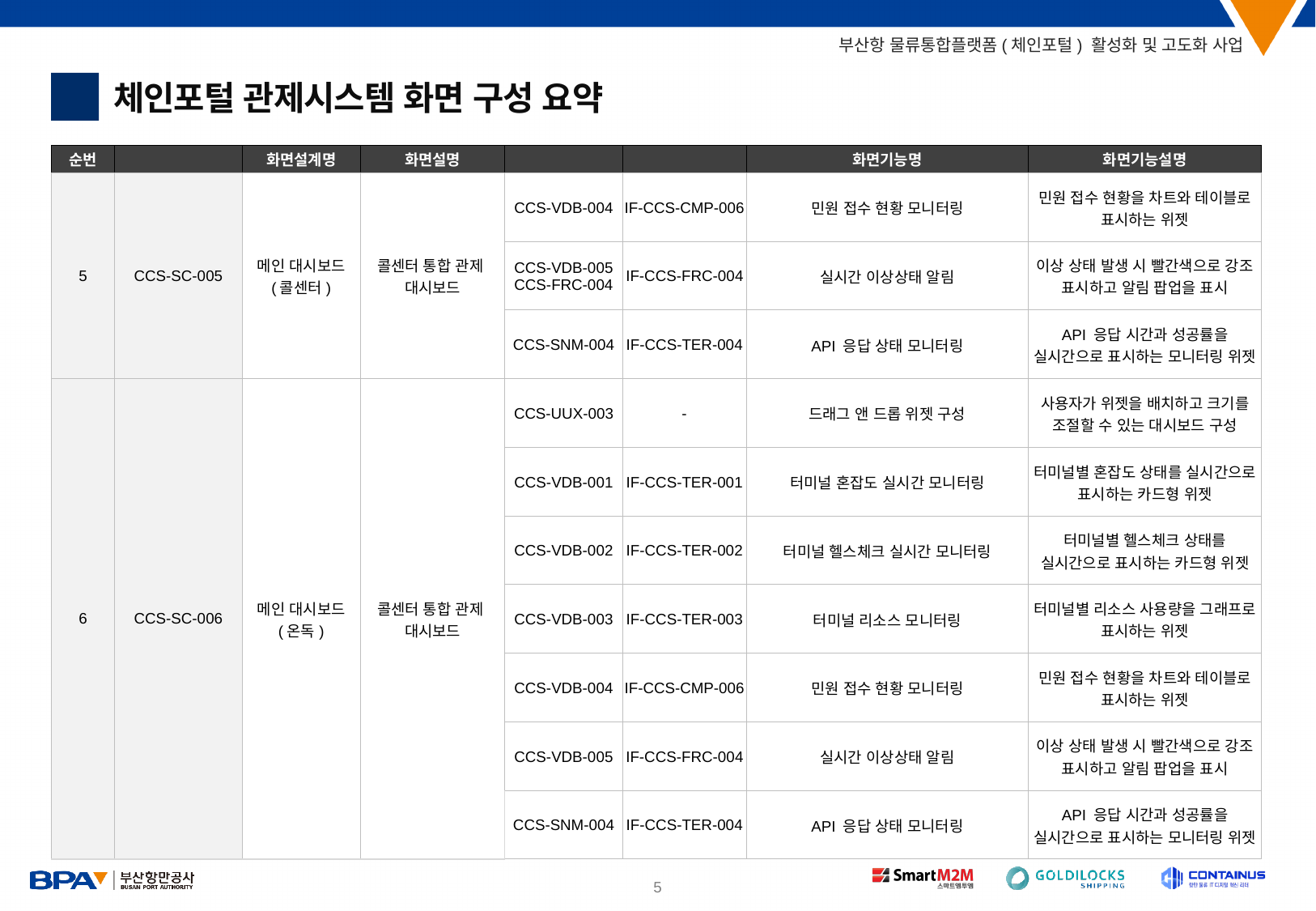

체인포털 관제시스템 화면 구성 요약
1
| 순번 | 화면설계 ID | 화면설계명 | 화면설명 | 화면기능 ID | 인터페이스 ID | 화면기능명 | 화면기능설명 |
| --- | --- | --- | --- | --- | --- | --- | --- |
| 5 | CCS-SC-005 | 메인 대시보드 (콜센터) | 콜센터 통합 관제 대시보드 | CCS-VDB-004 | IF-CCS-CMP-006 | 민원 접수 현황 모니터링 | 민원 접수 현황을 차트와 테이블로 표시하는 위젯 |
|  |  |  |  | CCS-VDB-005 CCS-FRC-004 | IF-CCS-FRC-004 | 실시간 이상상태 알림 | 이상 상태 발생 시 빨간색으로 강조 표시하고 알림 팝업을 표시 |
|  |  |  |  | CCS-SNM-004 | IF-CCS-TER-004 | API 응답 상태 모니터링 | API 응답 시간과 성공률을 실시간으로 표시하는 모니터링 위젯 |
| 6 | CCS-SC-006 | 메인 대시보드 (온독) | 콜센터 통합 관제 대시보드 | CCS-UUX-003 | - | 드래그 앤 드롭 위젯 구성 | 사용자가 위젯을 배치하고 크기를 조절할 수 있는 대시보드 구성 |
|  |  |  |  | CCS-VDB-001 | IF-CCS-TER-001 | 터미널 혼잡도 실시간 모니터링 | 터미널별 혼잡도 상태를 실시간으로 표시하는 카드형 위젯 |
|  |  |  |  | CCS-VDB-002 | IF-CCS-TER-002 | 터미널 헬스체크 실시간 모니터링 | 터미널별 헬스체크 상태를 실시간으로 표시하는 카드형 위젯 |
|  |  |  |  | CCS-VDB-003 | IF-CCS-TER-003 | 터미널 리소스 모니터링 | 터미널별 리소스 사용량을 그래프로 표시하는 위젯 |
|  |  |  |  | CCS-VDB-004 | IF-CCS-CMP-006 | 민원 접수 현황 모니터링 | 민원 접수 현황을 차트와 테이블로 표시하는 위젯 |
|  |  |  |  | CCS-VDB-005 | IF-CCS-FRC-004 | 실시간 이상상태 알림 | 이상 상태 발생 시 빨간색으로 강조 표시하고 알림 팝업을 표시 |
|  |  |  |  | CCS-SNM-004 | IF-CCS-TER-004 | API 응답 상태 모니터링 | API 응답 시간과 성공률을 실시간으로 표시하는 모니터링 위젯 |